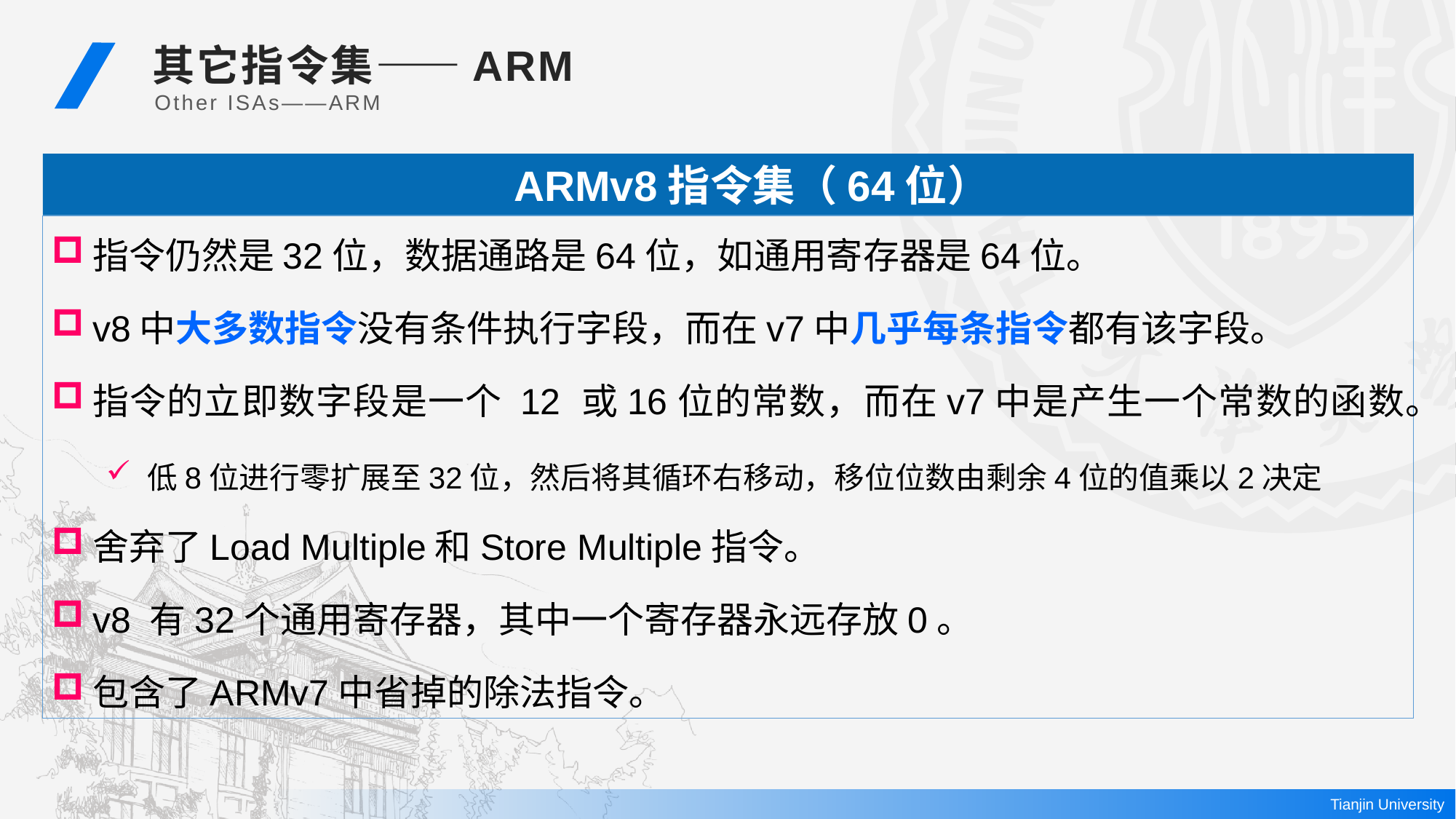

其它指令集——ARM
Other ISAs——ARM
    ARMv8指令集（64位）
指令仍然是32位，数据通路是64位，如通用寄存器是64位。
v8中大多数指令没有条件执行字段，而在v7中几乎每条指令都有该字段。
指令的立即数字段是一个 12 或16位的常数，而在v7中是产生一个常数的函数。
低8位进行零扩展至32位，然后将其循环右移动，移位位数由剩余4位的值乘以2决定
舍弃了Load Multiple和Store Multiple指令。
v8 有32个通用寄存器，其中一个寄存器永远存放0。
包含了ARMv7中省掉的除法指令。